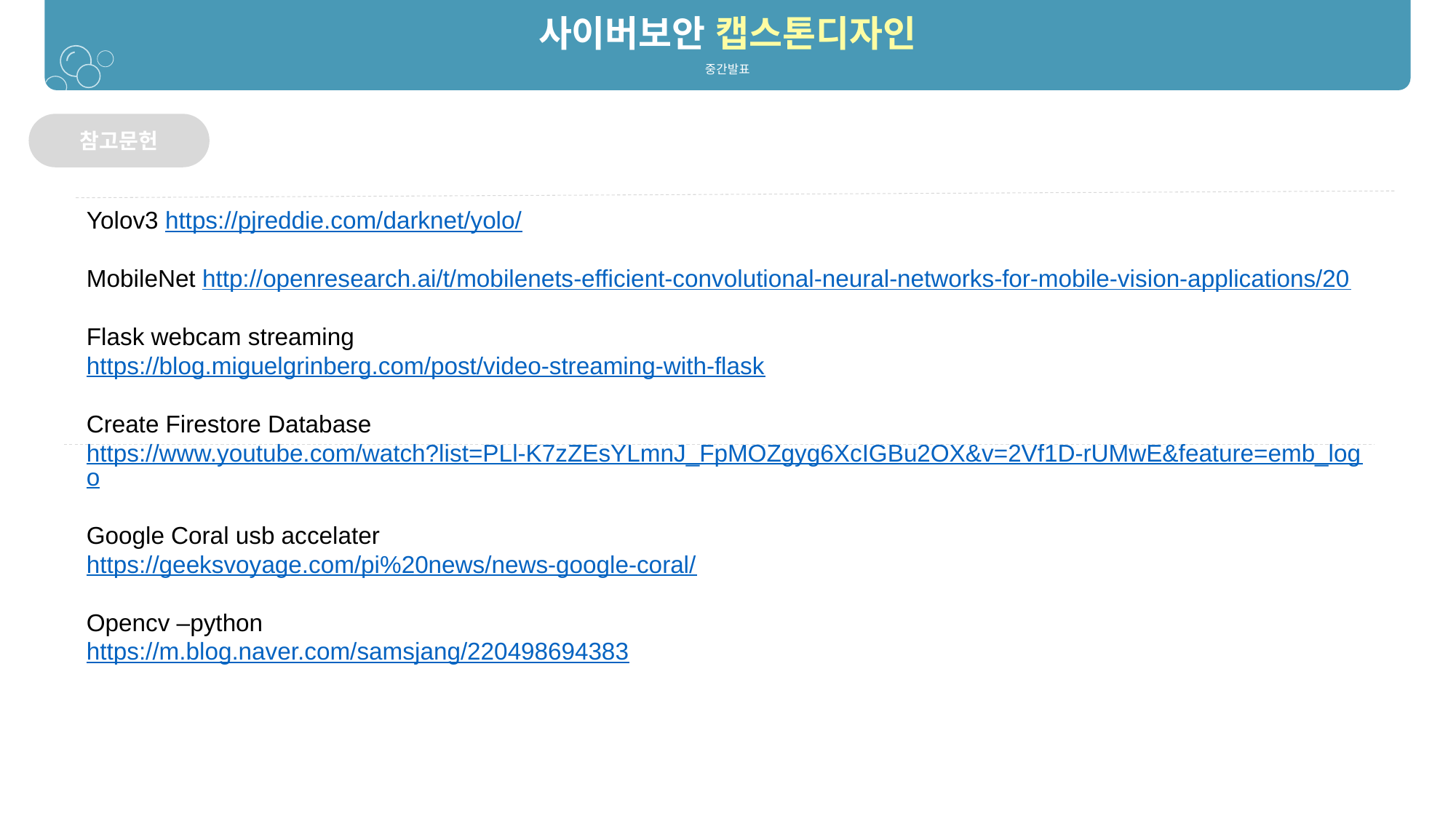

사이버보안 캡스톤디자인
중간발표

참고문헌
Yolov3 https://pjreddie.com/darknet/yolo/

MobileNet http://openresearch.ai/t/mobilenets-efficient-convolutional-neural-networks-for-mobile-vision-applications/20

Flask webcam streaming
https://blog.miguelgrinberg.com/post/video-streaming-with-flask

Create Firestore Database
https://www.youtube.com/watch?list=PLl-K7zZEsYLmnJ_FpMOZgyg6XcIGBu2OX&v=2Vf1D-rUMwE&feature=emb_logo

Google Coral usb accelater
https://geeksvoyage.com/pi%20news/news-google-coral/

Opencv –python
https://m.blog.naver.com/samsjang/220498694383